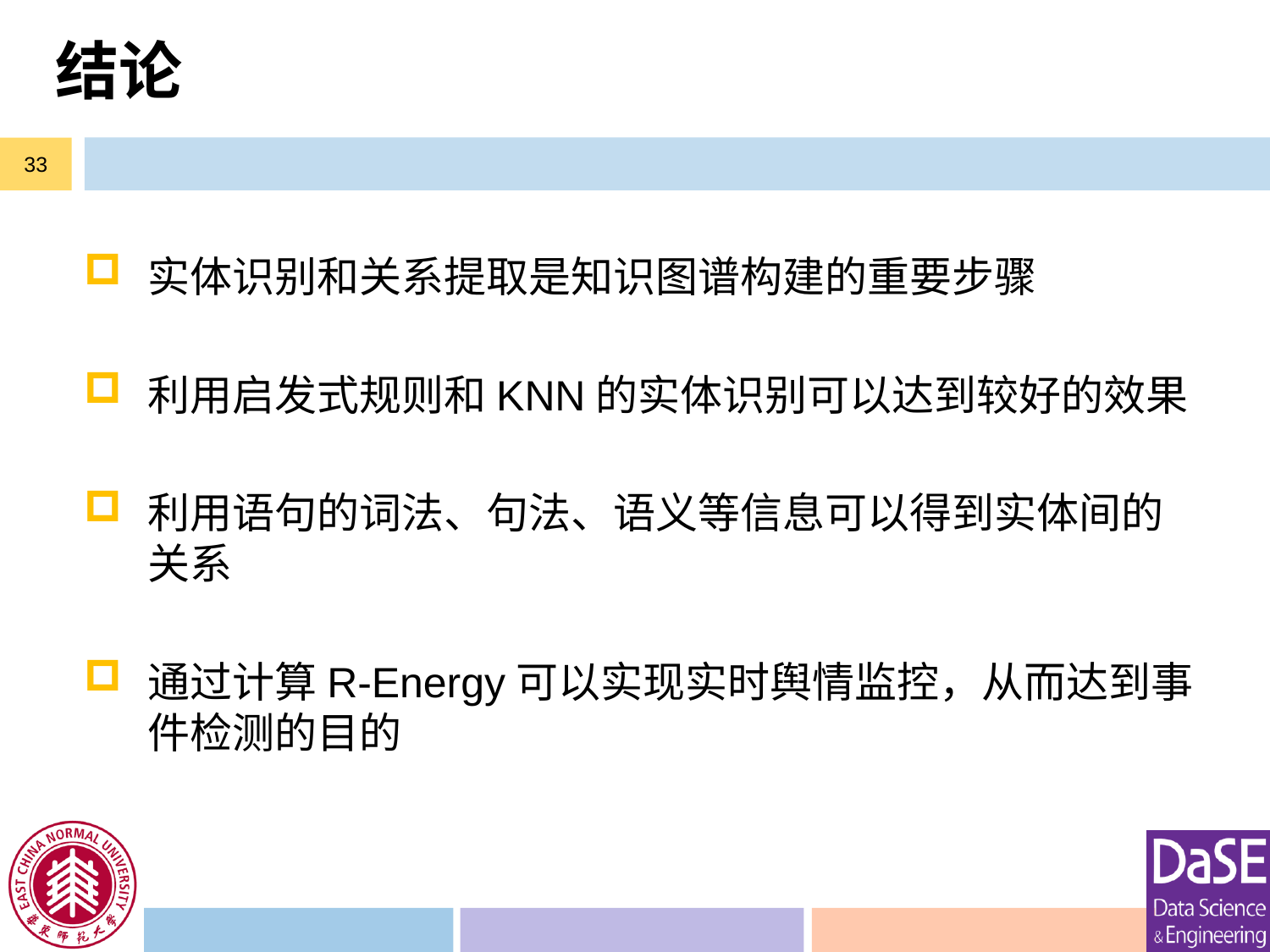

# 结论
33
实体识别和关系提取是知识图谱构建的重要步骤

利用启发式规则和KNN的实体识别可以达到较好的效果

利用语句的词法、句法、语义等信息可以得到实体间的关系

通过计算R-Energy可以实现实时舆情监控，从而达到事件检测的目的